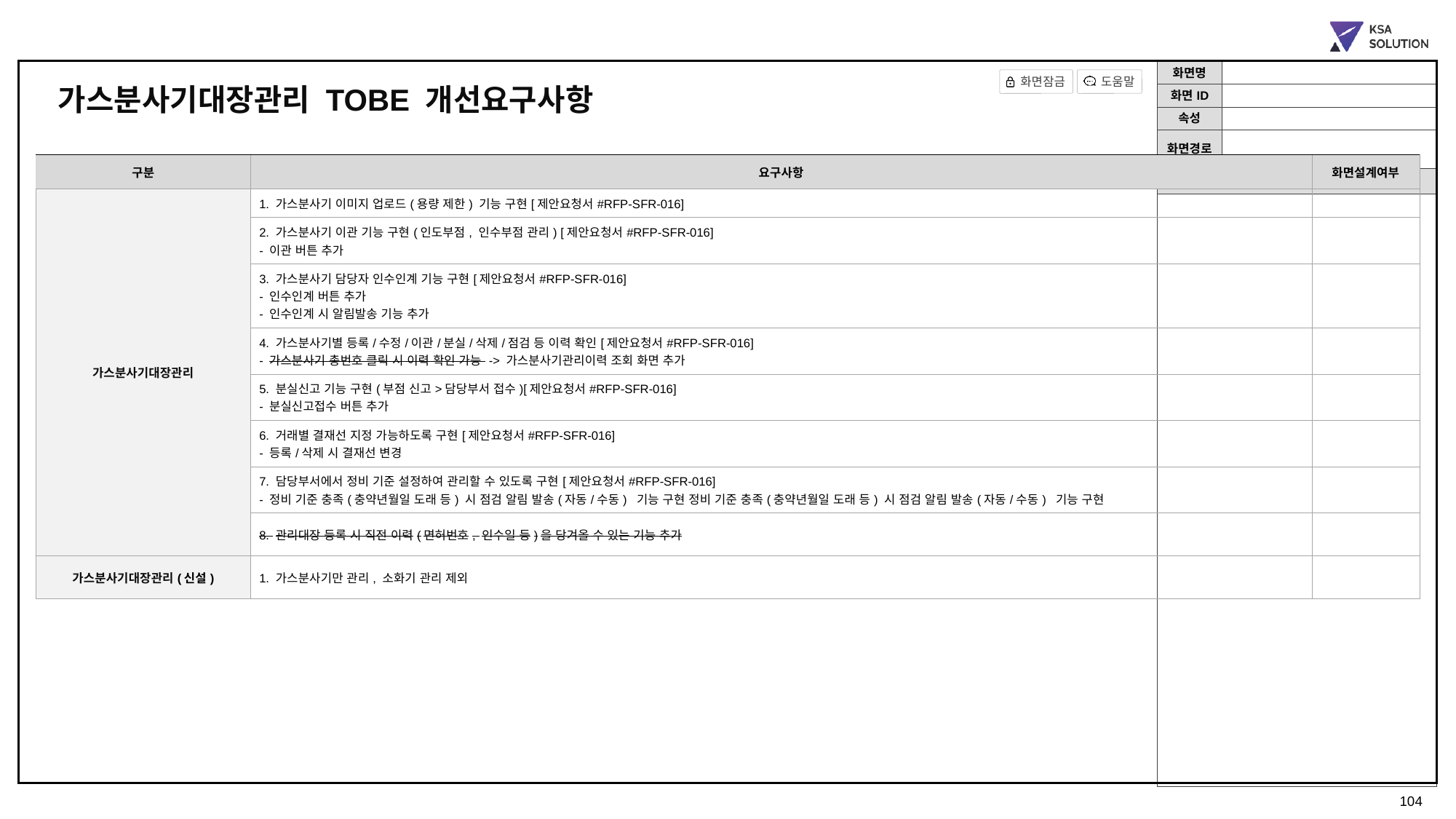

가스분사기대장관리 TOBE 개선요구사항
| 구분 | 요구사항 | 화면설계여부 |
| --- | --- | --- |
| 가스분사기대장관리 | 1. 가스분사기 이미지 업로드(용량 제한) 기능 구현[제안요청서#RFP-SFR-016] |  |
|  | 2. 가스분사기 이관 기능 구현(인도부점, 인수부점 관리) [제안요청서#RFP-SFR-016] - 이관 버튼 추가 |  |
| 배차신청 | 3. 가스분사기 담당자 인수인계 기능 구현[제안요청서#RFP-SFR-016] - 인수인계 버튼 추가 - 인수인계 시 알림발송 기능 추가 |  |
|  | 4. 가스분사기별 등록/수정/이관/분실/삭제/점검 등 이력 확인[제안요청서#RFP-SFR-016] - 가스분사기 총번호 클릭 시 이력 확인 가능 -> 가스분사기관리이력 조회 화면 추가 |  |
|  | 5. 분실신고 기능 구현(부점 신고>담당부서 접수)[제안요청서#RFP-SFR-016] - 분실신고접수 버튼 추가 |  |
|  | 6. 거래별 결재선 지정 가능하도록 구현[제안요청서#RFP-SFR-016] - 등록/삭제 시 결재선 변경 |  |
|  | 7. 담당부서에서 정비 기준 설정하여 관리할 수 있도록 구현[제안요청서#RFP-SFR-016] - 정비 기준 충족(충약년월일 도래 등) 시 점검 알림 발송(자동/수동) 기능 구현 정비 기준 충족(충약년월일 도래 등) 시 점검 알림 발송(자동/수동) 기능 구현 |  |
|  | 8. 관리대장 등록 시 직전 이력(면허번호, 인수일 등)을 당겨올 수 있는 기능 추가 |  |
| 가스분사기대장관리(신설) | 1. 가스분사기만 관리, 소화기 관리 제외 |  |